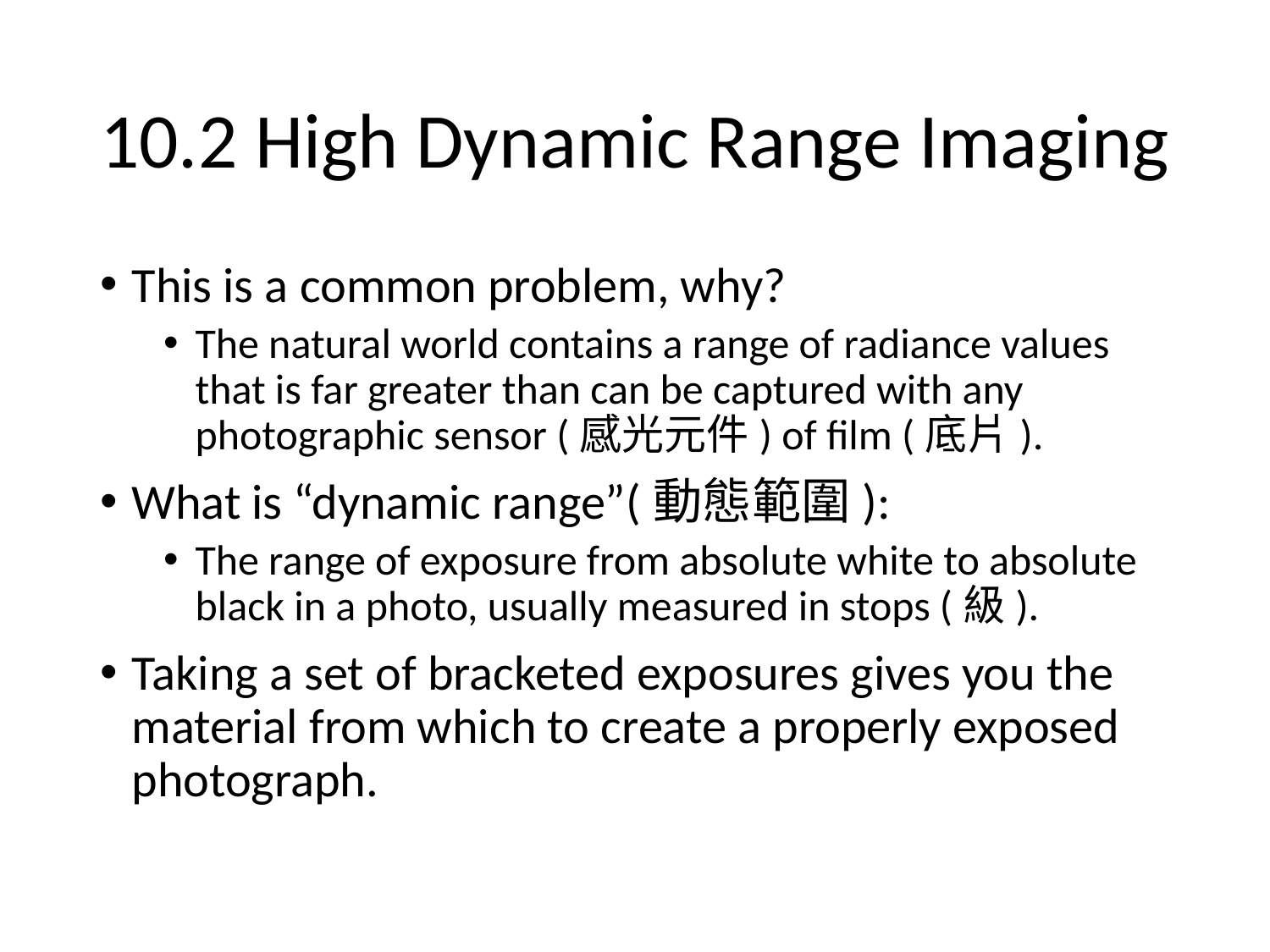

# 10.2 High Dynamic Range Imaging
This is a common problem, why?
The natural world contains a range of radiance values that is far greater than can be captured with any photographic sensor (感光元件) of film (底片).
What is “dynamic range”(動態範圍):
The range of exposure from absolute white to absolute black in a photo, usually measured in stops (級).
Taking a set of bracketed exposures gives you the material from which to create a properly exposed photograph.